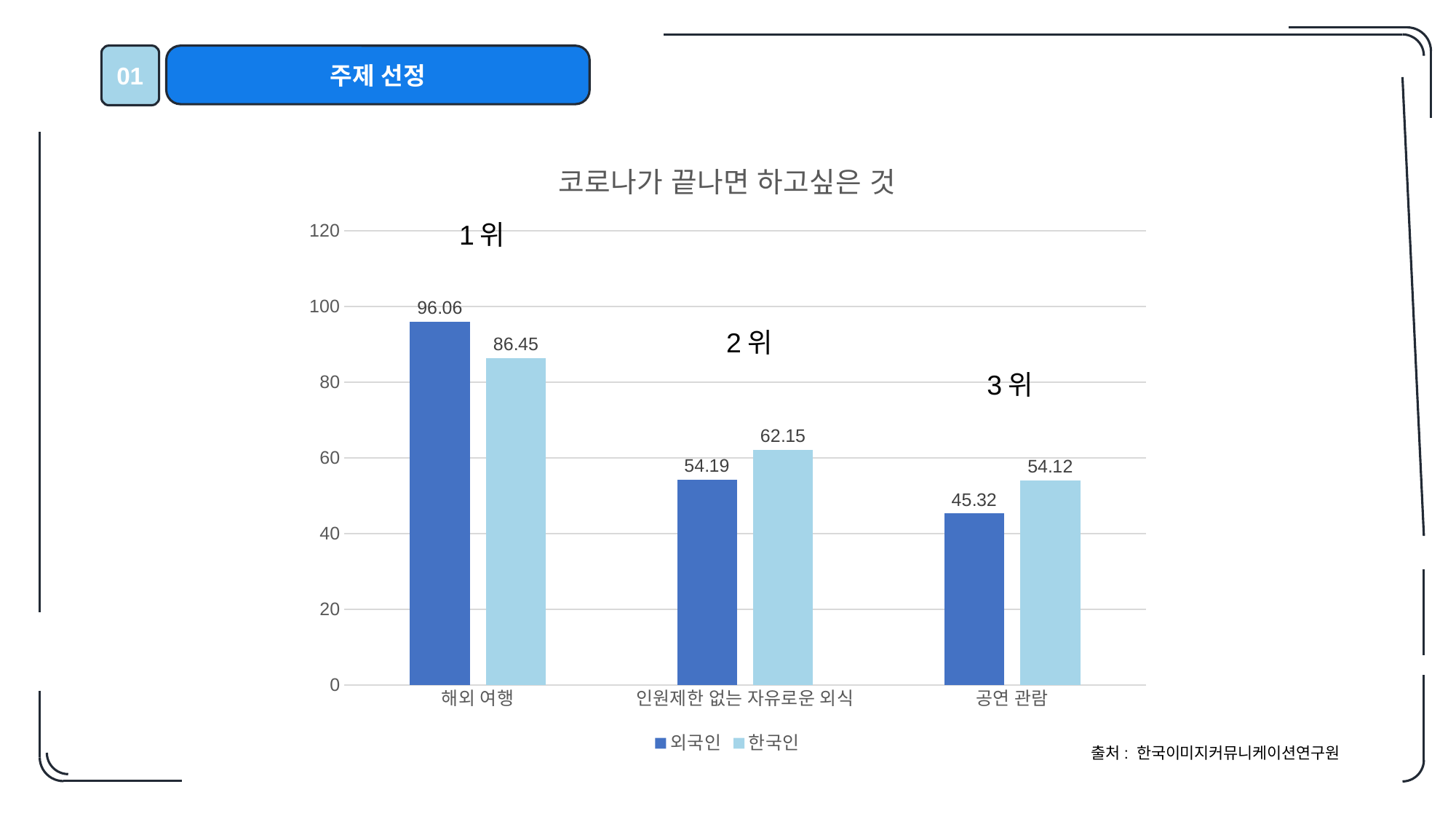

01
주제 선정

### Chart: 코로나가 끝나면 하고싶은 것

| Category | 외국인 | 한국인 |
|---|---|---|
| 해외 여행 | 96.06 | 86.45 |
| 인원제한 없는 자유로운 외식 | 54.19 | 62.15 |
| 공연 관람 | 45.32 | 54.12 |
2위
출처: 한국이미지커뮤니케이션연구원